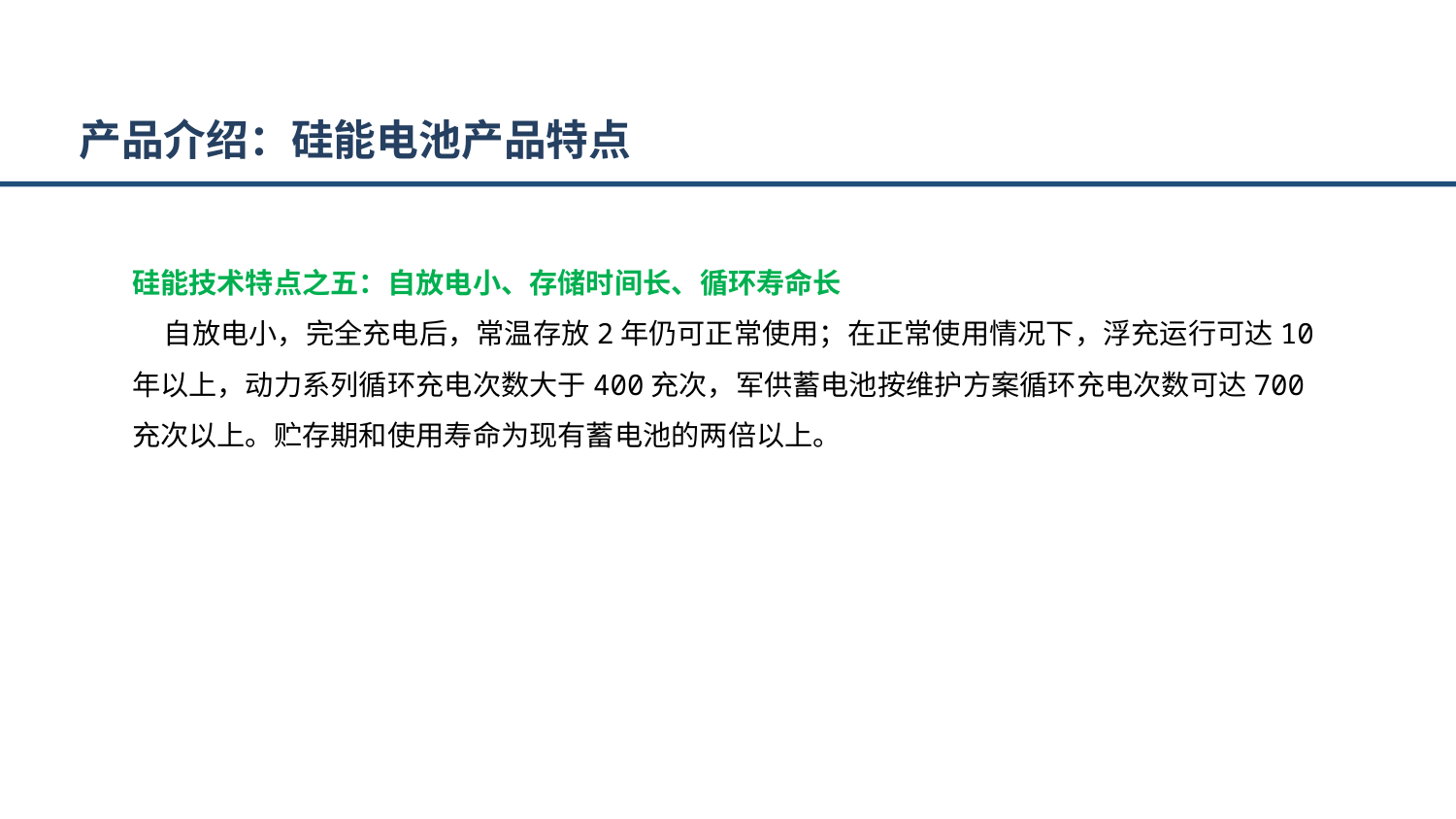

产品介绍：硅能电池产品特点

硅能技术特点之五：自放电小、存储时间长、循环寿命长
    自放电小，完全充电后，常温存放2年仍可正常使用；在正常使用情况下，浮充运行可达10年以上，动力系列循环充电次数大于400充次，军供蓄电池按维护方案循环充电次数可达700充次以上。贮存期和使用寿命为现有蓄电池的两倍以上。